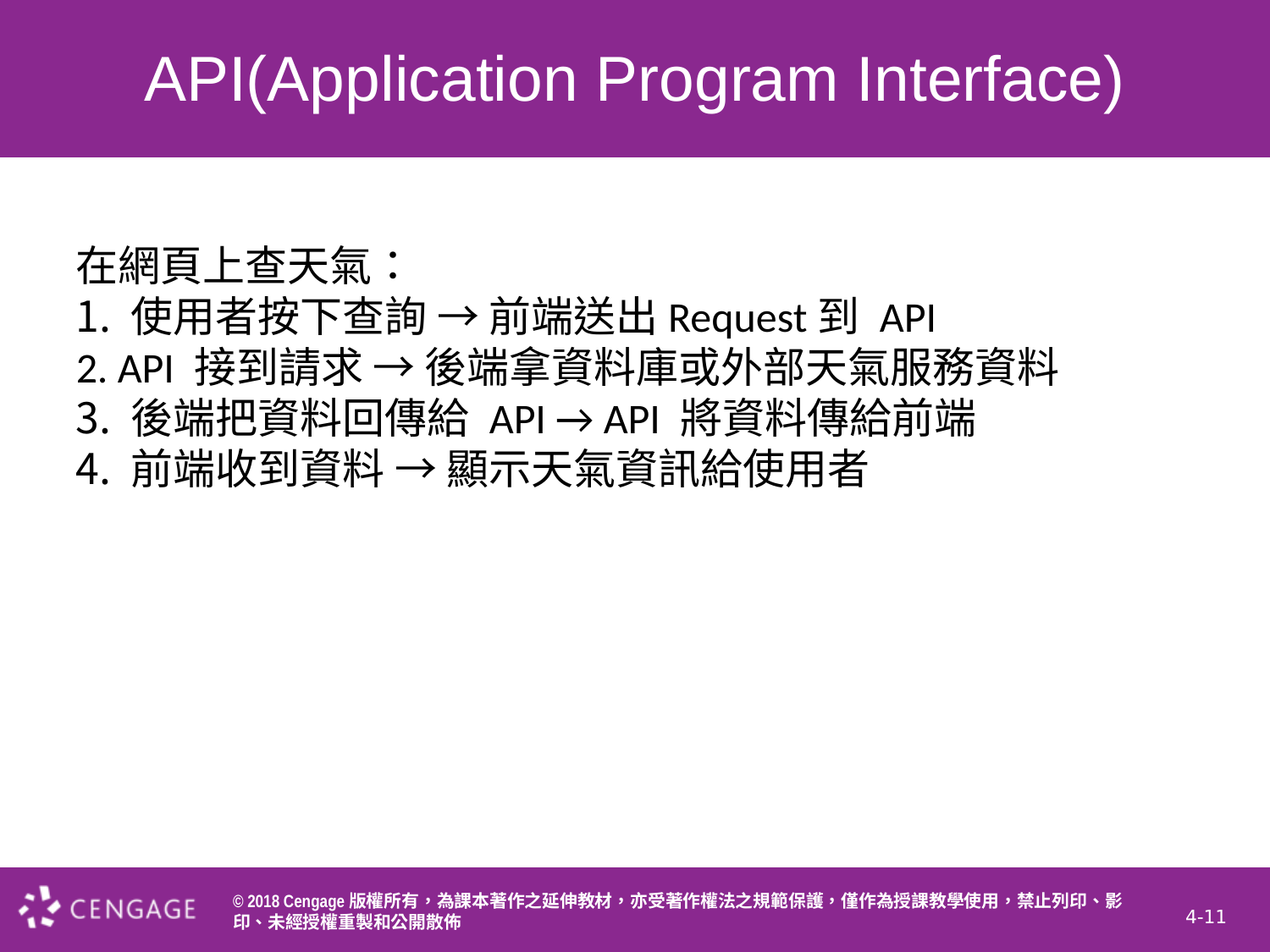

# API(Application Program Interface)
在網頁上查天氣：
 使用者按下查詢 → 前端送出Request到 API
 API 接到請求 → 後端拿資料庫或外部天氣服務資料
 後端把資料回傳給 API → API 將資料傳給前端
 前端收到資料 → 顯示天氣資訊給使用者